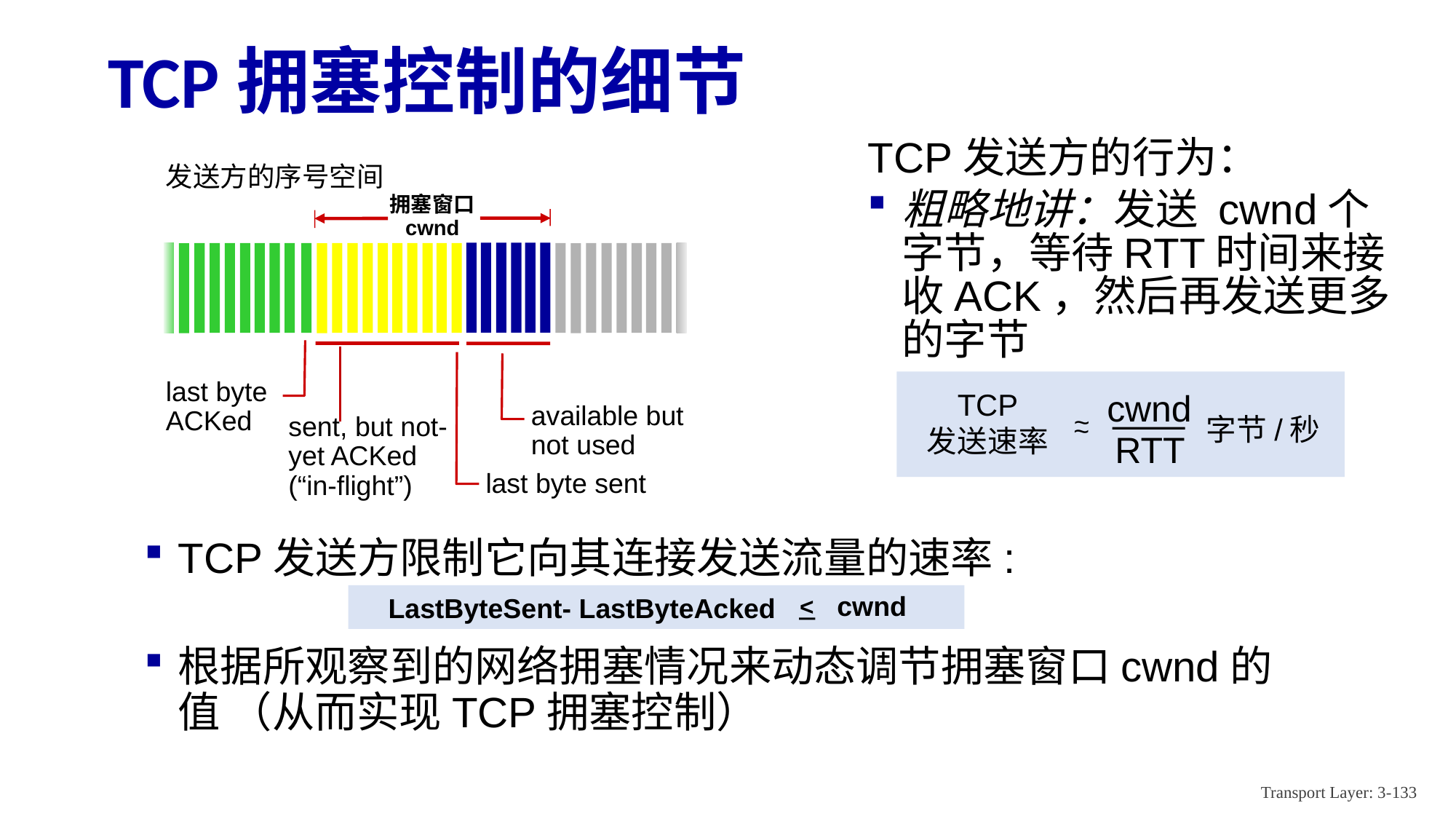

# TCP拥塞控制的细节
TCP发送方的行为：
粗略地讲：发送 cwnd个字节，等待RTT时间来接收ACK，然后再发送更多的字节

TCP
发送速率
cwnd
RTT

~
~
字节/秒
发送方的序号空间
拥塞窗口
cwnd

last byte
ACKed

sent, but not-yet ACKed
(“in-flight”)

last byte sent

available but not used
TCP发送方限制它向其连接发送流量的速率:

根据所观察到的网络拥塞情况来动态调节拥塞窗口cwnd的值 （从而实现TCP拥塞控制）

cwnd
<

LastByteSent- LastByteAcked

Transport Layer: 3-133